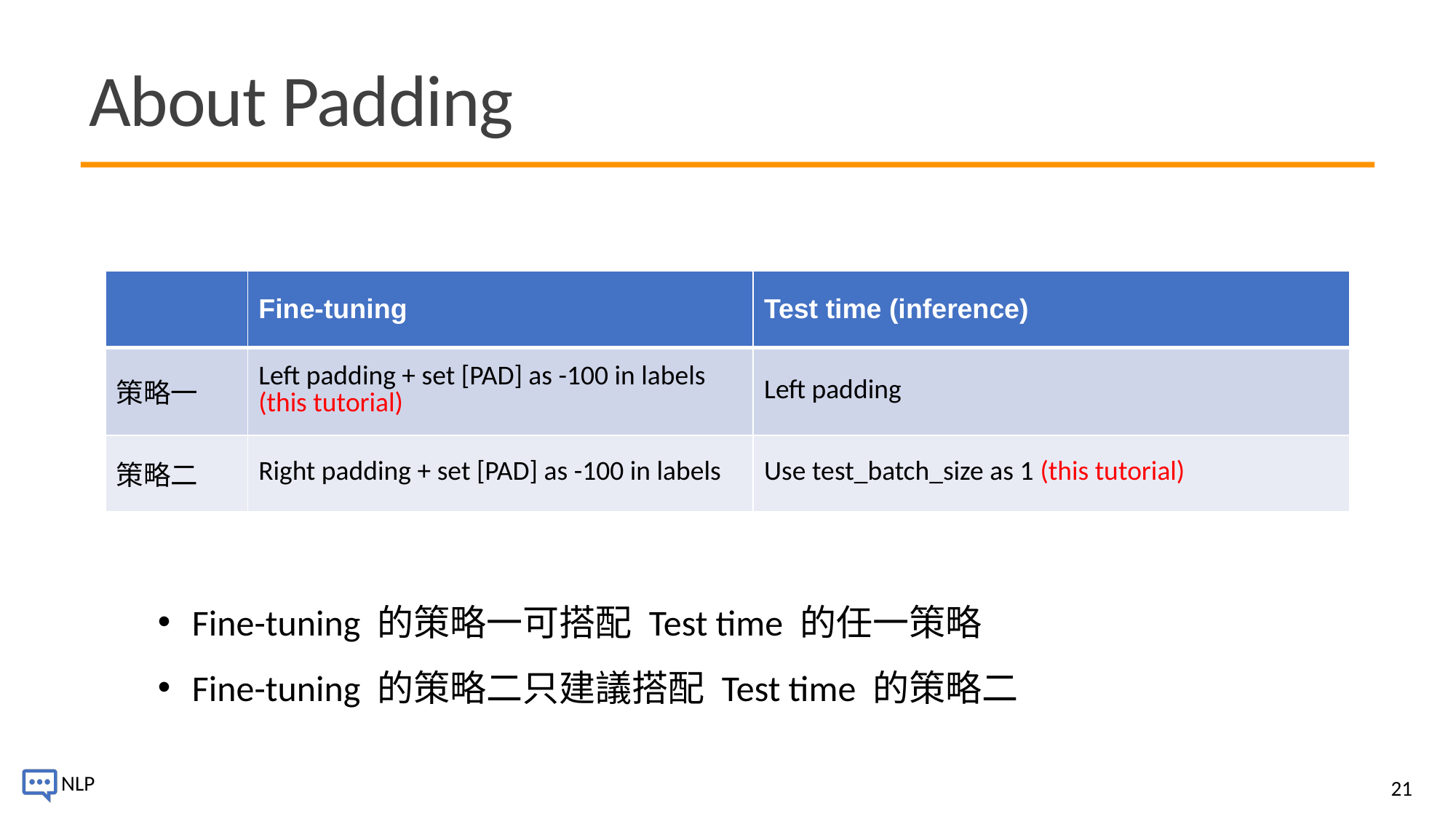

# About Padding
|  | Fine-tuning | Test time (inference) |
| --- | --- | --- |
| 策略一 | Left padding + set [PAD] as -100 in labels (this tutorial) | Left padding |
| 策略二 | Right padding + set [PAD] as -100 in labels | Use test\_batch\_size as 1 (this tutorial) |
Fine-tuning 的策略一可搭配 Test time 的任一策略
Fine-tuning 的策略二只建議搭配 Test time 的策略二
21